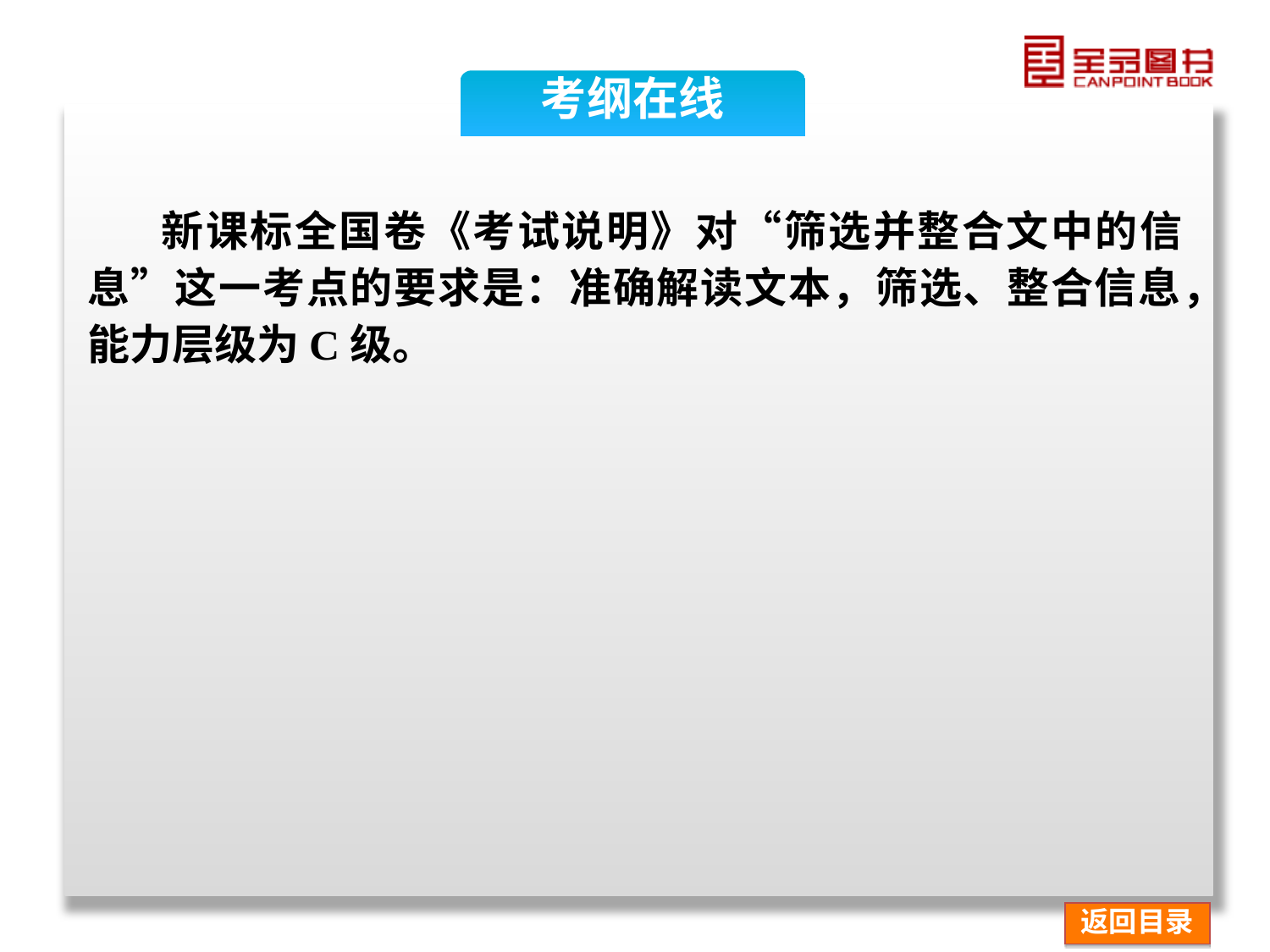

考纲在线

新课标全国卷《考试说明》对“筛选并整合文中的信息”这一考点的要求是：准确解读文本，筛选、整合信息，能力层级为C级。
返回目录